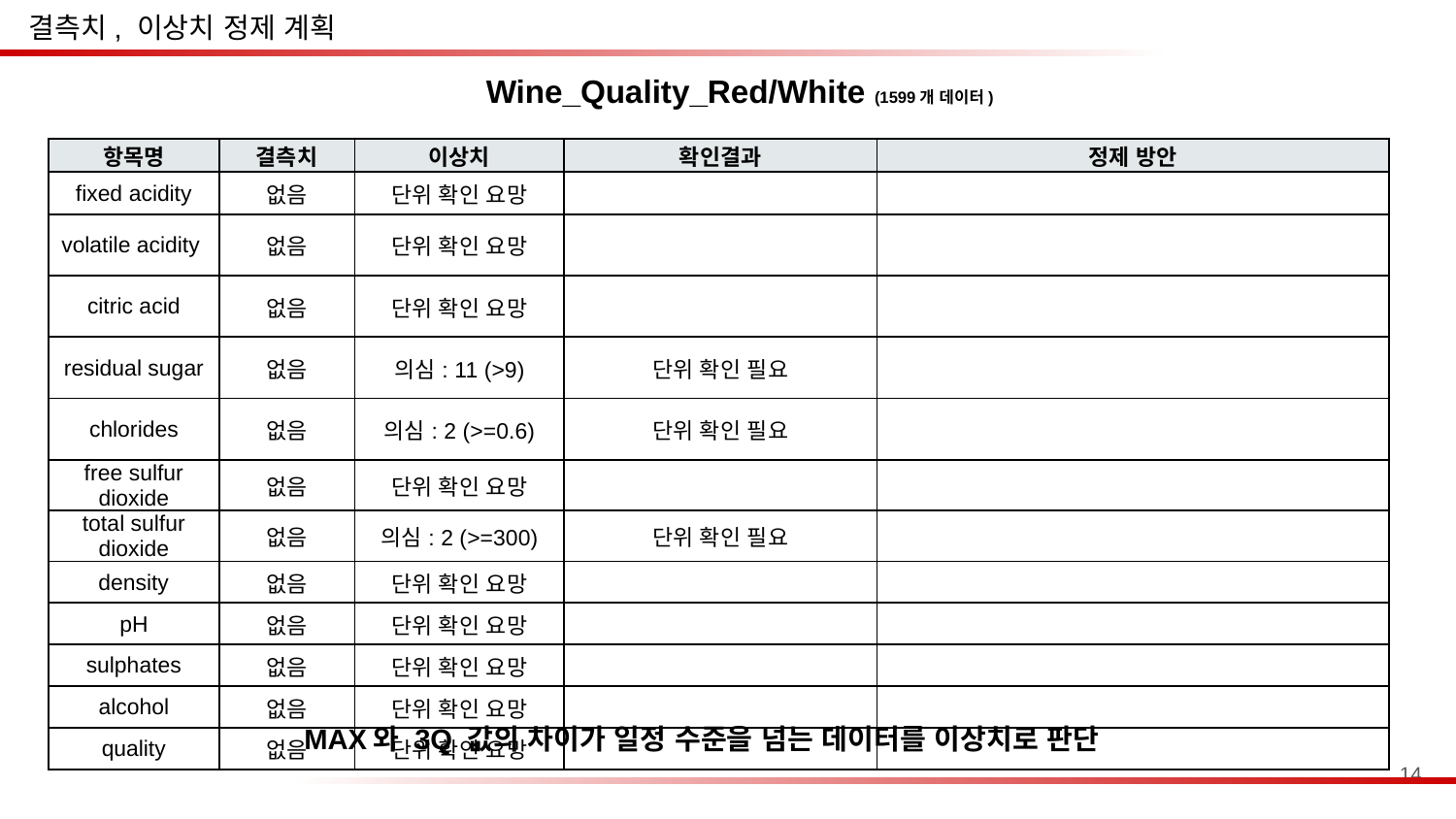

결측치, 이상치 정제 계획

Wine_Quality_Red/White (1599개 데이터)
| 항목명 | 결측치 | 이상치 | 확인결과 | 정제 방안 |
| --- | --- | --- | --- | --- |
| fixed acidity | 없음 | 단위 확인 요망 |  |  |
| volatile acidity | 없음 | 단위 확인 요망 |  |  |
| citric acid | 없음 | 단위 확인 요망 |  |  |
| residual sugar | 없음 | 의심: 11 (>9) | 단위 확인 필요 |  |
| chlorides | 없음 | 의심: 2 (>=0.6) | 단위 확인 필요 |  |
| free sulfur dioxide | 없음 | 단위 확인 요망 |  |  |
| total sulfur dioxide | 없음 | 의심: 2 (>=300) | 단위 확인 필요 |  |
| density | 없음 | 단위 확인 요망 |  |  |
| pH | 없음 | 단위 확인 요망 |  |  |
| sulphates | 없음 | 단위 확인 요망 |  |  |
| alcohol | 없음 | 단위 확인 요망 |  |  |
| quality | 없음 | 단위 확인 요망 |  |  |
MAX와 3Q 값의 차이가 일정 수준을 넘는 데이터를 이상치로 판단
14